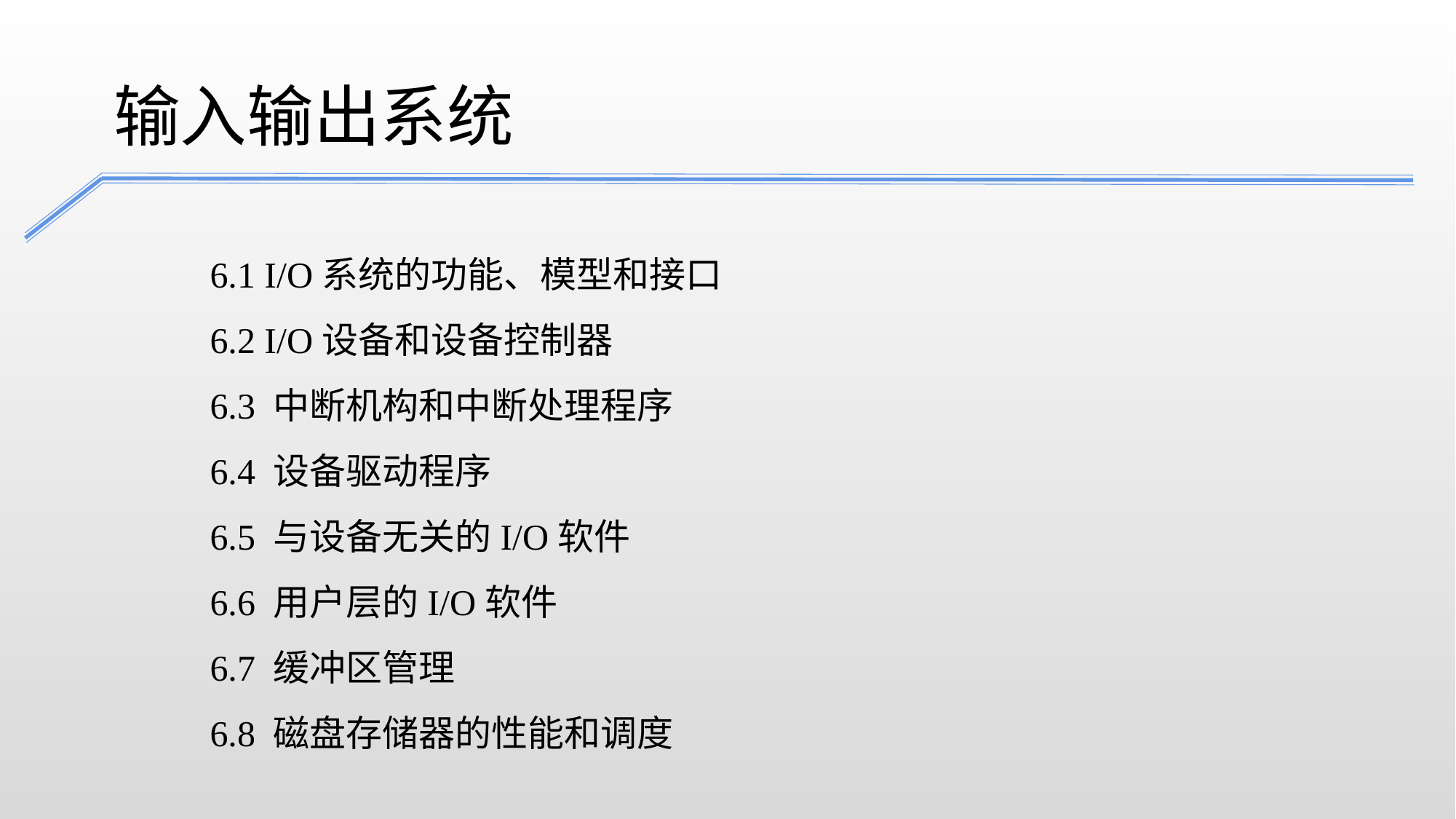

输入输出系统

6.1 I/O系统的功能、模型和接口
6.2 I/O设备和设备控制器
6.3 中断机构和中断处理程序
6.4 设备驱动程序
6.5 与设备无关的I/O软件
6.6 用户层的I/O软件
6.7 缓冲区管理
6.8 磁盘存储器的性能和调度